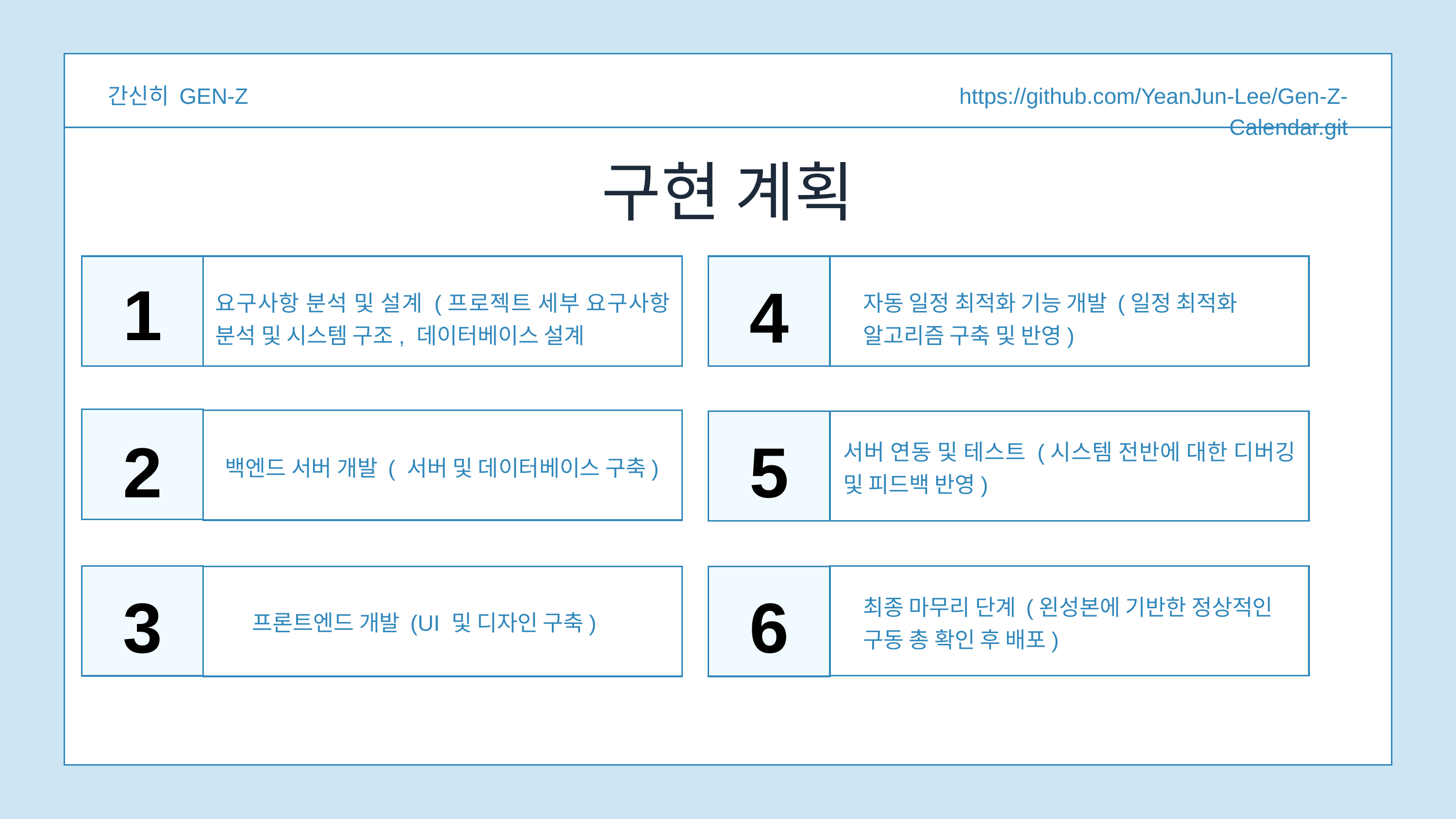

간신히 GEN-Z
https://github.com/YeanJun-Lee/Gen-Z-Calendar.git

구현 계획
1

4
요구사항 분석 및 설계 (프로젝트 세부 요구사항 분석 및 시스템 구조, 데이터베이스 설계
자동 일정 최적화 기능 개발 (일정 최적화
알고리즘 구축 및 반영)

2
5
서버 연동 및 테스트 (시스템 전반에 대한 디버깅 및 피드백 반영)
백엔드 서버 개발 ( 서버 및 데이터베이스 구축)

3
6
최종 마무리 단계 (왼성본에 기반한 정상적인
구동 총 확인 후 배포)
프론트엔드 개발 (UI 및 디자인 구축)